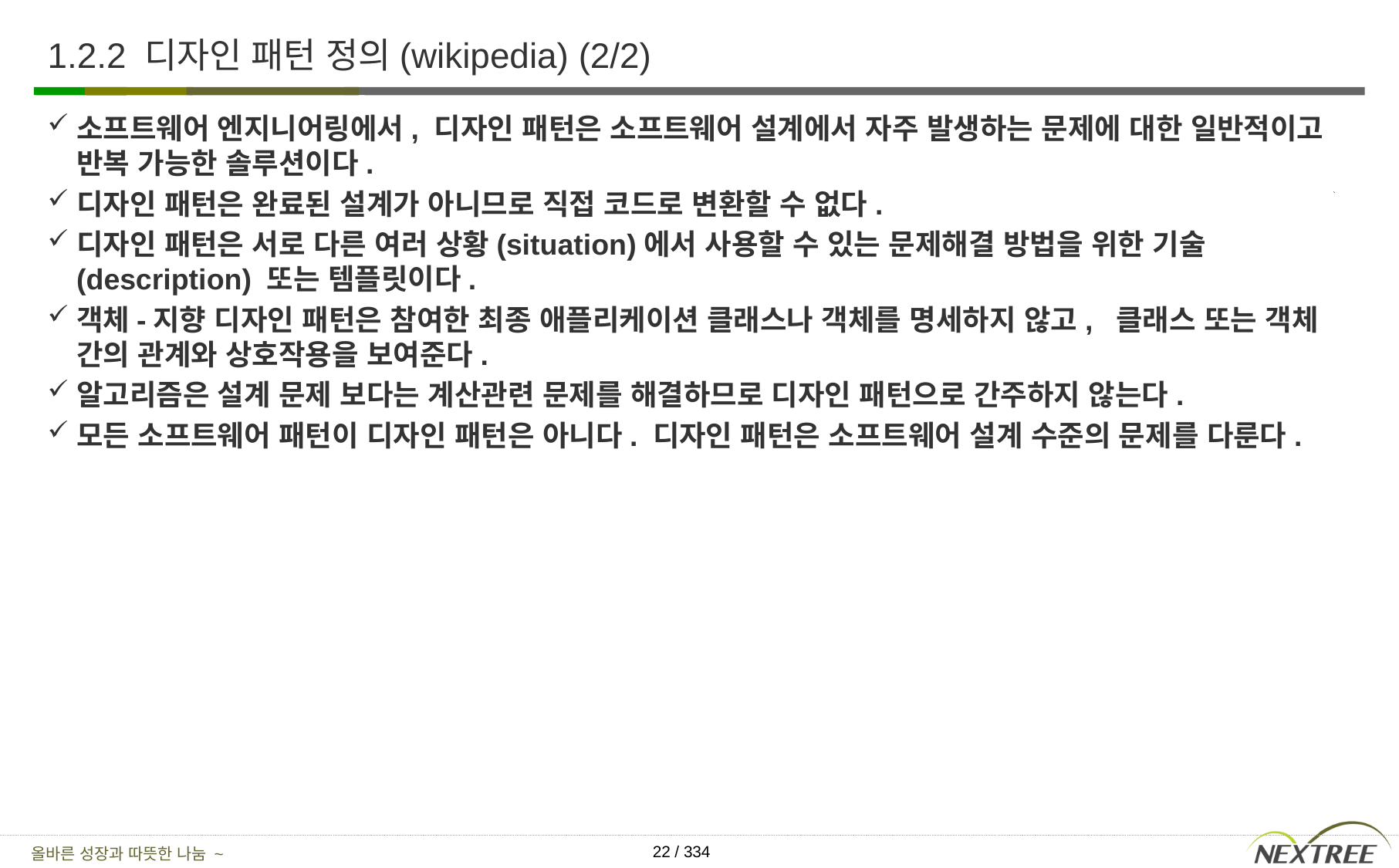

# 1.2.2 디자인 패턴 정의(wikipedia) (2/2)
소프트웨어 엔지니어링에서, 디자인 패턴은 소프트웨어 설계에서 자주 발생하는 문제에 대한 일반적이고 반복 가능한 솔루션이다.
디자인 패턴은 완료된 설계가 아니므로 직접 코드로 변환할 수 없다.
디자인 패턴은 서로 다른 여러 상황(situation)에서 사용할 수 있는 문제해결 방법을 위한 기술(description) 또는 템플릿이다.
객체-지향 디자인 패턴은 참여한 최종 애플리케이션 클래스나 객체를 명세하지 않고,  클래스 또는 객체 간의 관계와 상호작용을 보여준다.
알고리즘은 설계 문제 보다는 계산관련 문제를 해결하므로 디자인 패턴으로 간주하지 않는다.
모든 소프트웨어 패턴이 디자인 패턴은 아니다. 디자인 패턴은 소프트웨어 설계 수준의 문제를 다룬다.